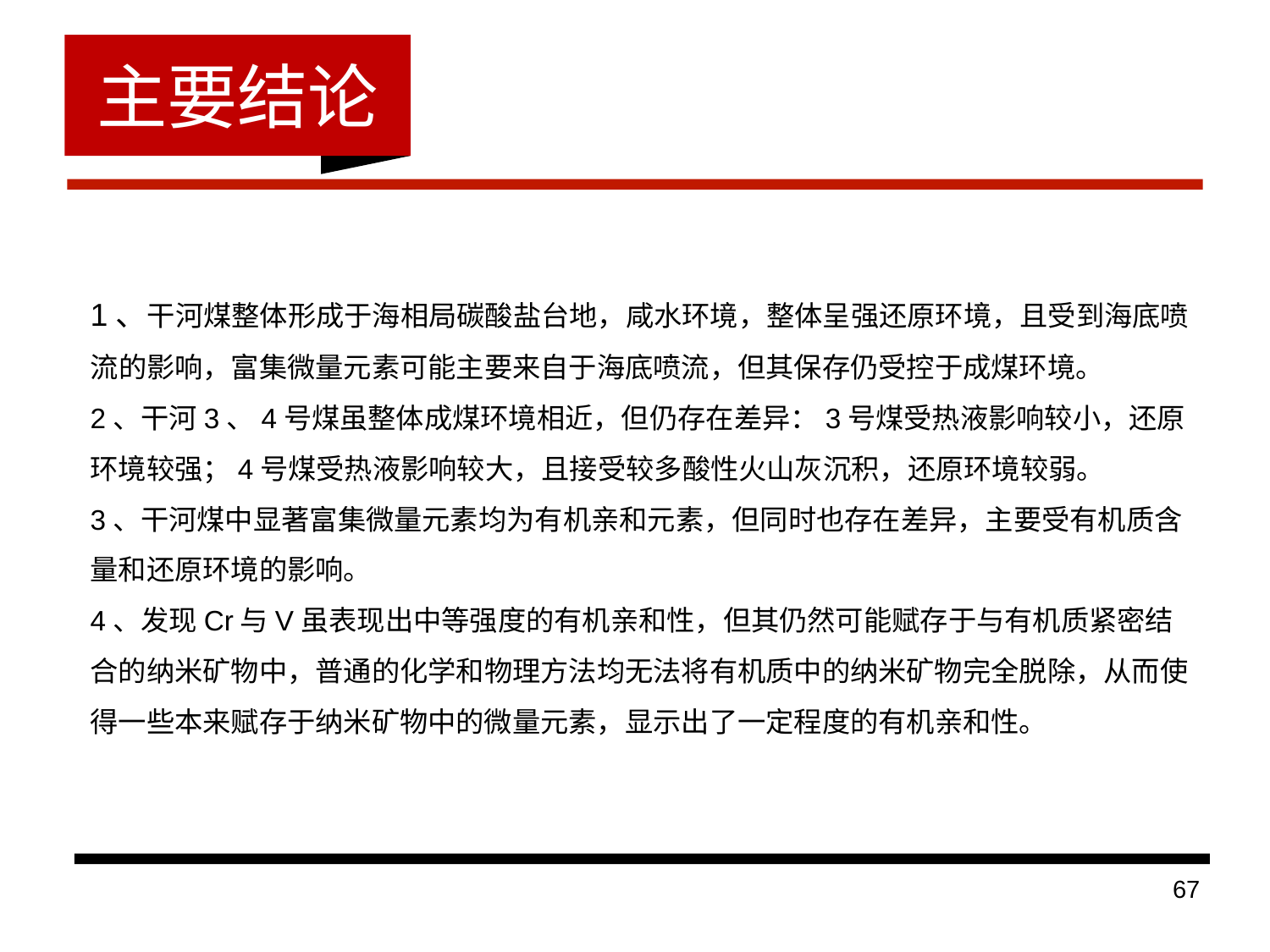

主要结论

1、干河煤整体形成于海相局碳酸盐台地，咸水环境，整体呈强还原环境，且受到海底喷流的影响，富集微量元素可能主要来自于海底喷流，但其保存仍受控于成煤环境。
2、干河3、4号煤虽整体成煤环境相近，但仍存在差异：3号煤受热液影响较小，还原环境较强；4号煤受热液影响较大，且接受较多酸性火山灰沉积，还原环境较弱。
3、干河煤中显著富集微量元素均为有机亲和元素，但同时也存在差异，主要受有机质含量和还原环境的影响。
4、发现Cr与V虽表现出中等强度的有机亲和性，但其仍然可能赋存于与有机质紧密结合的纳米矿物中，普通的化学和物理方法均无法将有机质中的纳米矿物完全脱除，从而使得一些本来赋存于纳米矿物中的微量元素，显示出了一定程度的有机亲和性。

67